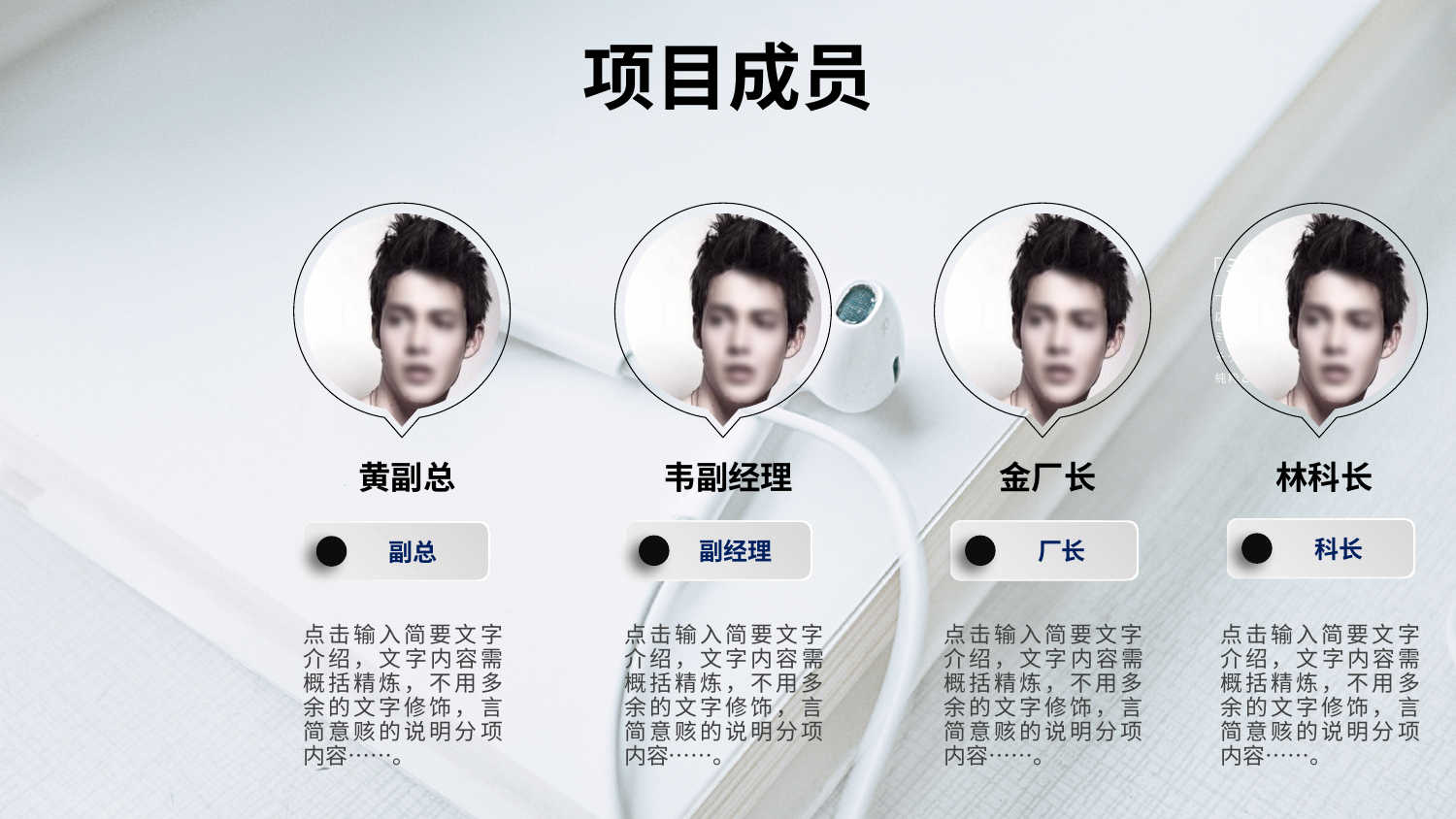

项目成员

黄副总
韦副经理
金厂长
林科长

科长

厂长

副经理

副总
点击输入简要文字介绍，文字内容需概括精炼，不用多余的文字修饰，言简意赅的说明分项内容……。
点击输入简要文字介绍，文字内容需概括精炼，不用多余的文字修饰，言简意赅的说明分项内容……。
点击输入简要文字介绍，文字内容需概括精炼，不用多余的文字修饰，言简意赅的说明分项内容……。
点击输入简要文字介绍，文字内容需概括精炼，不用多余的文字修饰，言简意赅的说明分项内容……。